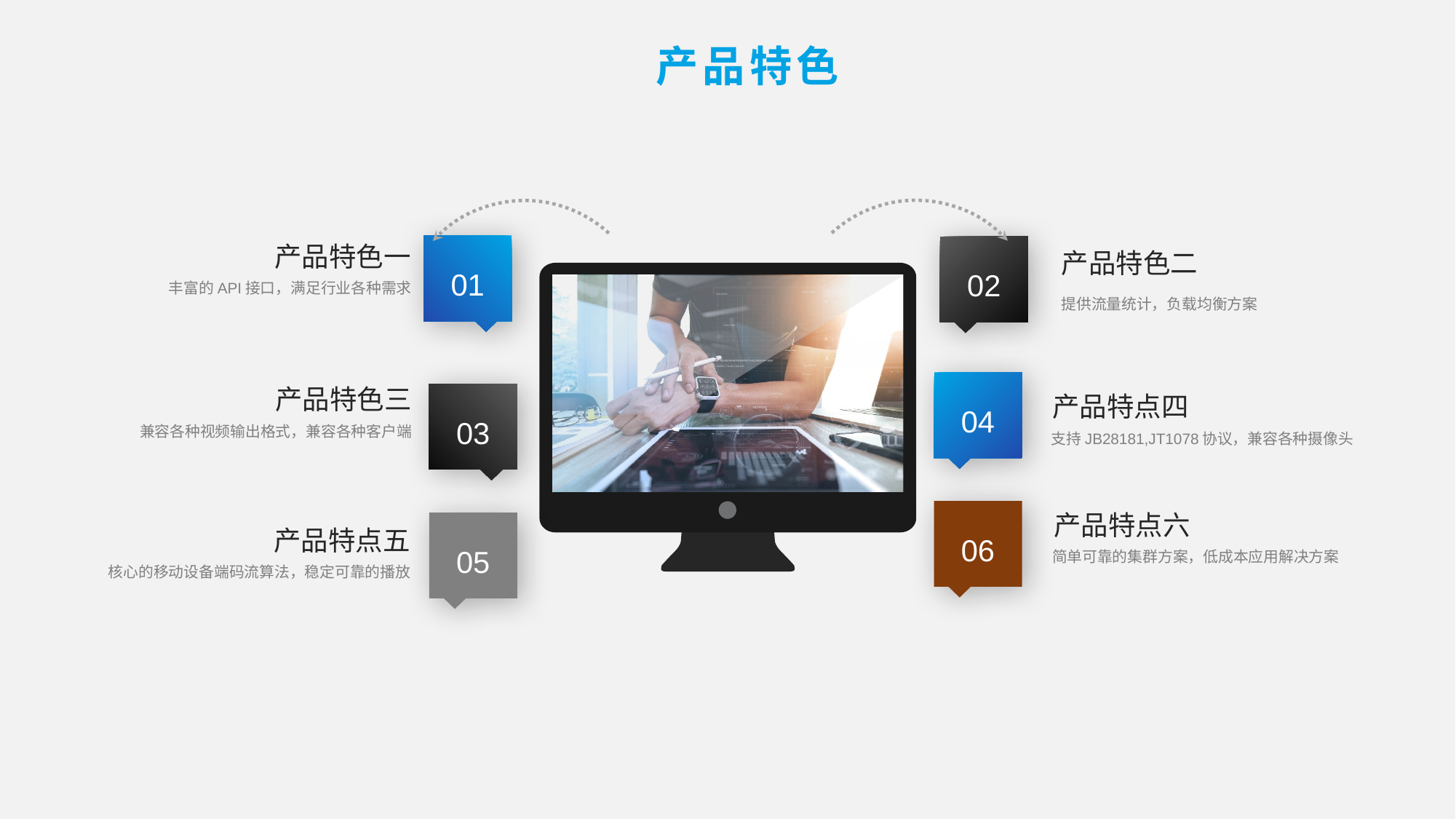

产品特色

产品特色一
丰富的API接口，满足行业各种需求
01
02
产品特色二
提供流量统计，负载均衡方案

04
产品特色三
兼容各种视频输出格式，兼容各种客户端
产品特点四
支持JB28181,JT1078协议，兼容各种摄像头
03
产品特点六
简单可靠的集群方案，低成本应用解决方案
06
05
产品特点五
核心的移动设备端码流算法，稳定可靠的播放